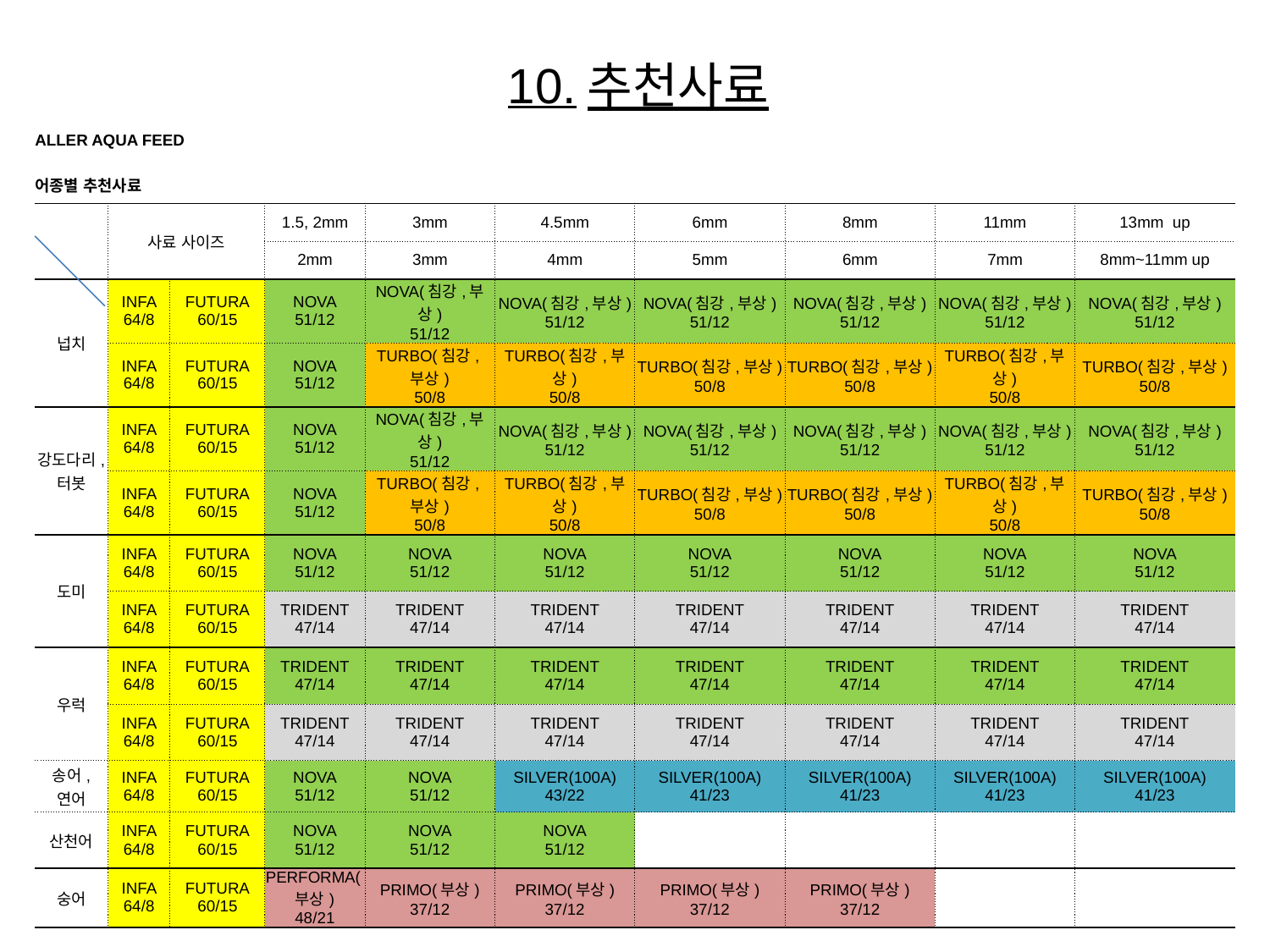

| 10.추천사료 |
| --- |
| ALLER AQUA FEED |  |  |  |  |  |  |  |  |  |
| --- | --- | --- | --- | --- | --- | --- | --- | --- | --- |
| 어종별 추천사료 |  |  |  |  |  |  |  |  |  |
|  | 사료 사이즈 |  | 1.5, 2mm | 3mm | 4.5mm | 6mm | 8mm | 11mm | 13mm up |
|  |  |  | 2mm | 3mm | 4mm | 5mm | 6mm | 7mm | 8mm~11mm up |
| 넙치 | INFA 64/8 | FUTURA 60/15 | NOVA 51/12 | NOVA(침강,부상) 51/12 | NOVA(침강,부상) 51/12 | NOVA(침강,부상) 51/12 | NOVA(침강,부상) 51/12 | NOVA(침강,부상) 51/12 | NOVA(침강,부상) 51/12 |
|  | INFA 64/8 | FUTURA 60/15 | NOVA 51/12 | TURBO(침강,부상) 50/8 | TURBO(침강,부상) 50/8 | TURBO(침강,부상) 50/8 | TURBO(침강,부상) 50/8 | TURBO(침강,부상) 50/8 | TURBO(침강,부상) 50/8 |
| 강도다리, 터봇 | INFA 64/8 | FUTURA 60/15 | NOVA 51/12 | NOVA(침강,부상) 51/12 | NOVA(침강,부상) 51/12 | NOVA(침강,부상) 51/12 | NOVA(침강,부상) 51/12 | NOVA(침강,부상) 51/12 | NOVA(침강,부상) 51/12 |
|  | INFA 64/8 | FUTURA 60/15 | NOVA 51/12 | TURBO(침강,부상) 50/8 | TURBO(침강,부상) 50/8 | TURBO(침강,부상) 50/8 | TURBO(침강,부상) 50/8 | TURBO(침강,부상) 50/8 | TURBO(침강,부상) 50/8 |
| 도미 | INFA 64/8 | FUTURA 60/15 | NOVA 51/12 | NOVA 51/12 | NOVA 51/12 | NOVA 51/12 | NOVA 51/12 | NOVA 51/12 | NOVA 51/12 |
|  | INFA 64/8 | FUTURA 60/15 | TRIDENT 47/14 | TRIDENT 47/14 | TRIDENT 47/14 | TRIDENT 47/14 | TRIDENT 47/14 | TRIDENT 47/14 | TRIDENT 47/14 |
| 우럭 | INFA 64/8 | FUTURA 60/15 | TRIDENT 47/14 | TRIDENT 47/14 | TRIDENT 47/14 | TRIDENT 47/14 | TRIDENT 47/14 | TRIDENT 47/14 | TRIDENT 47/14 |
|  | INFA 64/8 | FUTURA 60/15 | TRIDENT 47/14 | TRIDENT 47/14 | TRIDENT 47/14 | TRIDENT 47/14 | TRIDENT 47/14 | TRIDENT 47/14 | TRIDENT 47/14 |
| 송어, 연어 | INFA 64/8 | FUTURA 60/15 | NOVA 51/12 | NOVA 51/12 | SILVER(100A) 43/22 | SILVER(100A) 41/23 | SILVER(100A) 41/23 | SILVER(100A) 41/23 | SILVER(100A) 41/23 |
| 산천어 | INFA 64/8 | FUTURA 60/15 | NOVA 51/12 | NOVA 51/12 | NOVA 51/12 |  |  |  |  |
| 숭어 | INFA 64/8 | FUTURA 60/15 | PERFORMA(부상) 48/21 | PRIMO(부상) 37/12 | PRIMO(부상) 37/12 | PRIMO(부상) 37/12 | PRIMO(부상) 37/12 |  |  |